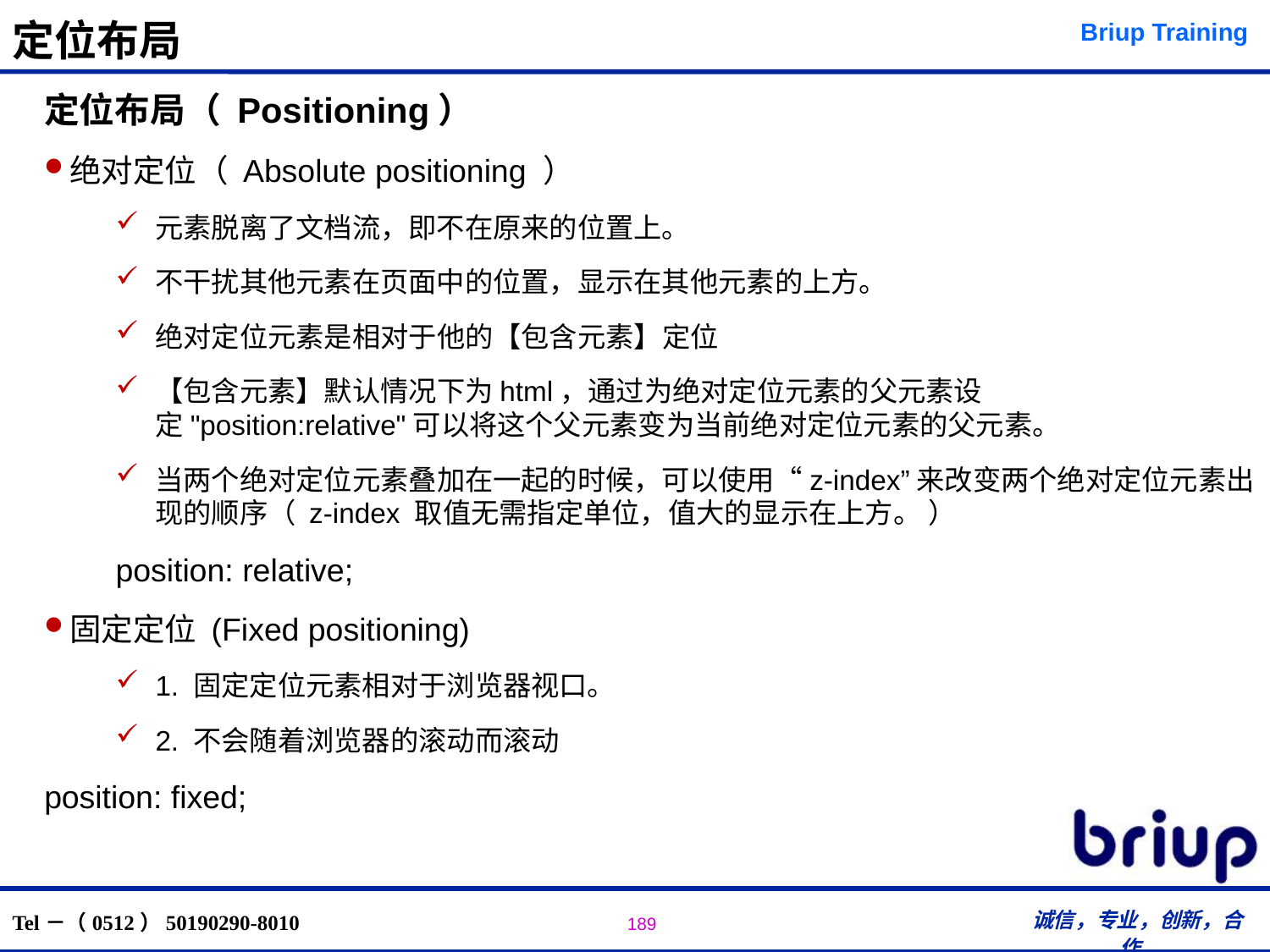

# 定位布局
定位布局（ Positioning）
绝对定位（ Absolute positioning ）
元素脱离了文档流，即不在原来的位置上。
不干扰其他元素在页面中的位置，显示在其他元素的上方。
绝对定位元素是相对于他的【包含元素】定位
【包含元素】默认情况下为html，通过为绝对定位元素的父元素设定"position:relative"可以将这个父元素变为当前绝对定位元素的父元素。
当两个绝对定位元素叠加在一起的时候，可以使用“z-index”来改变两个绝对定位元素出现的顺序（ z-index 取值无需指定单位，值大的显示在上方。 ）
position: relative;
固定定位 (Fixed positioning)
1. 固定定位元素相对于浏览器视口。
2. 不会随着浏览器的滚动而滚动
position: fixed;